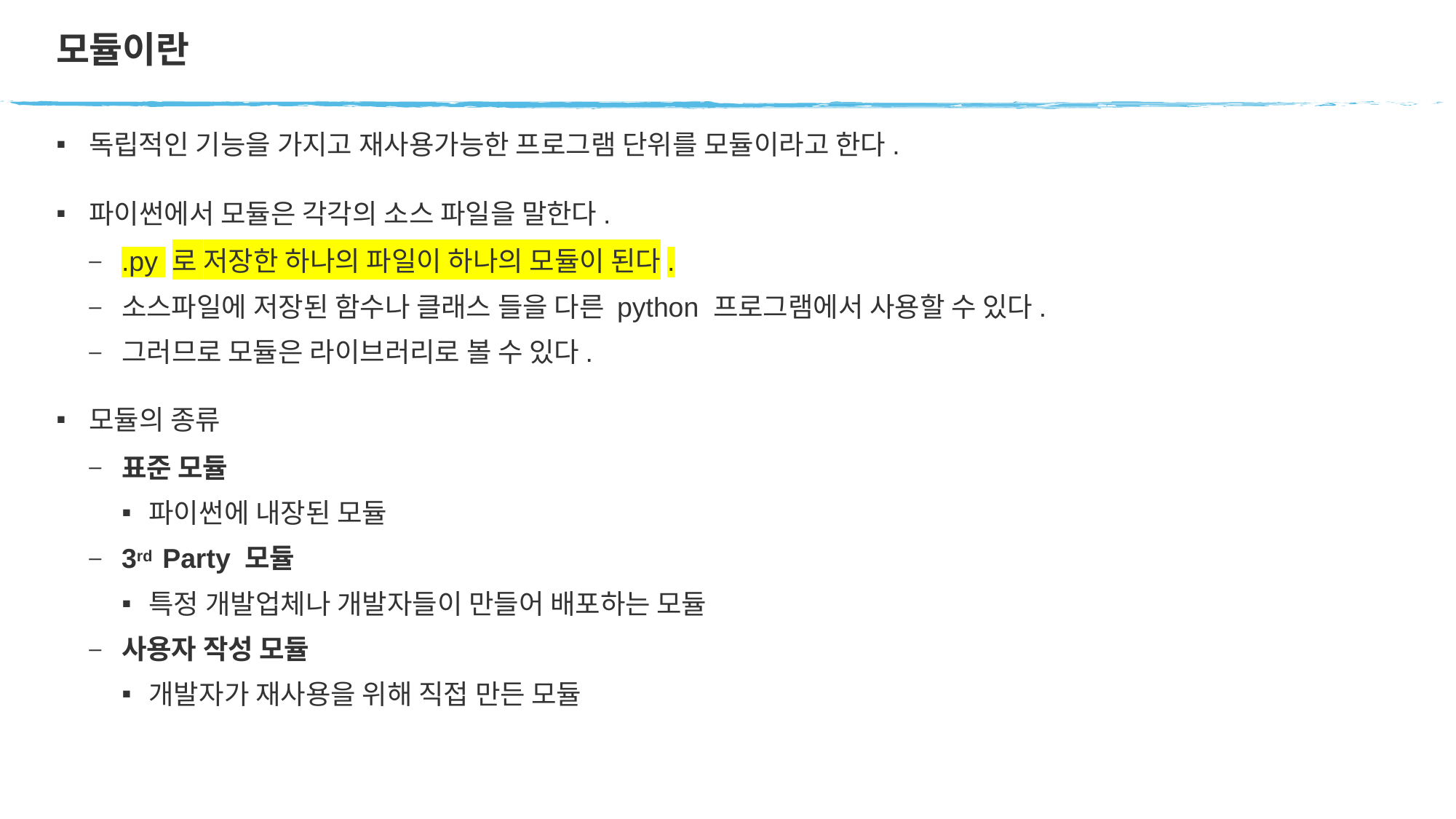

# 모듈이란
독립적인 기능을 가지고 재사용가능한 프로그램 단위를 모듈이라고 한다.
파이썬에서 모듈은 각각의 소스 파일을 말한다.
.py 로 저장한 하나의 파일이 하나의 모듈이 된다.
소스파일에 저장된 함수나 클래스 들을 다른 python 프로그램에서 사용할 수 있다.
그러므로 모듈은 라이브러리로 볼 수 있다.
모듈의 종류
표준 모듈
파이썬에 내장된 모듈
3rd Party 모듈
특정 개발업체나 개발자들이 만들어 배포하는 모듈
사용자 작성 모듈
개발자가 재사용을 위해 직접 만든 모듈